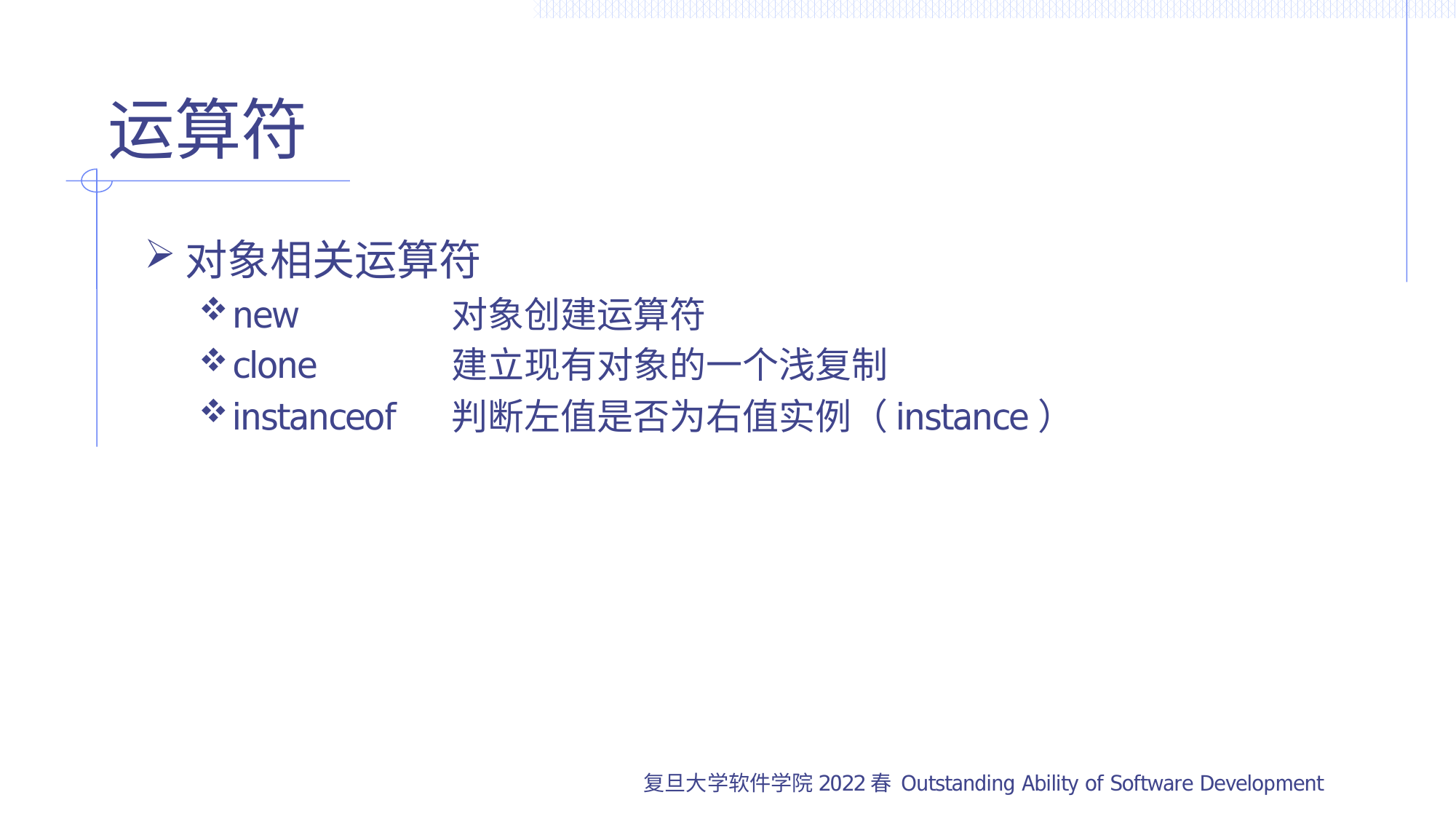

# 运算符
对象相关运算符
new		对象创建运算符
clone		建立现有对象的一个浅复制
instanceof	判断左值是否为右值实例（instance）